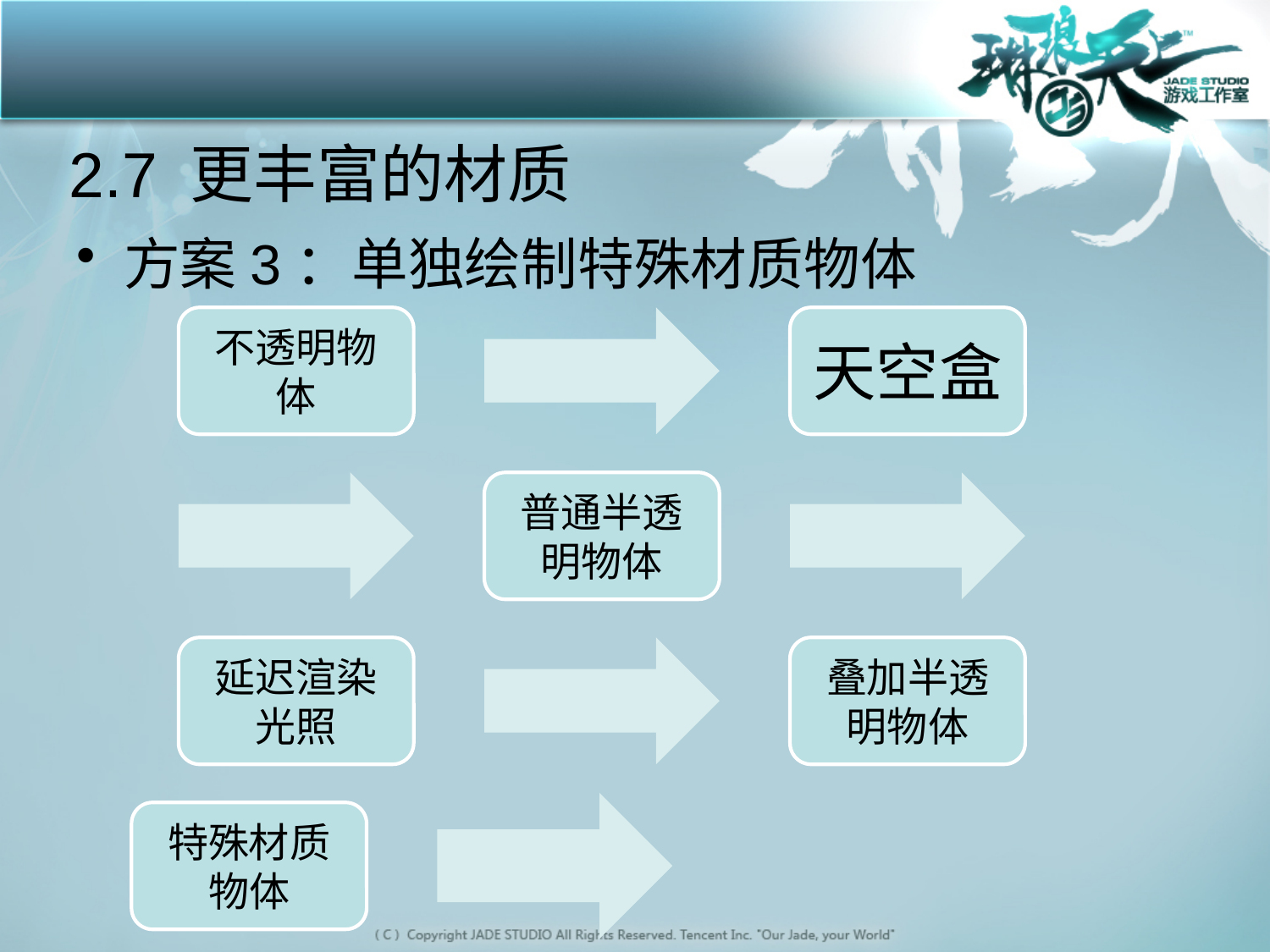

# 2.7 更丰富的材质
方案3：单独绘制特殊材质物体

不透明物体
天空盒
普通半透明物体
延迟渲染光照
叠加半透明物体
特殊材质物体